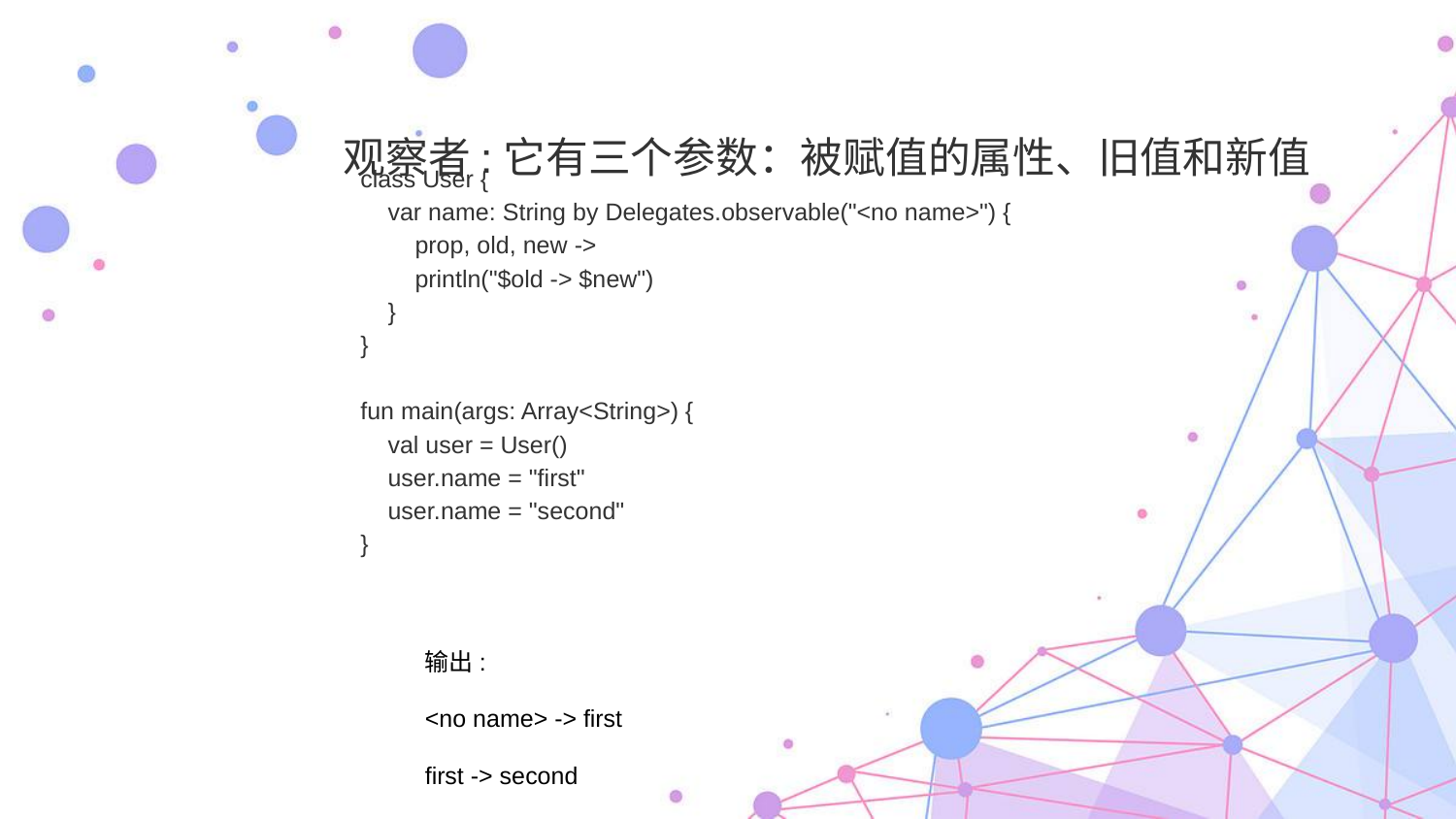

观察者:它有三个参数：被赋值的属性、旧值和新值
class User {
    var name: String by Delegates.observable("<no name>") {
        prop, old, new ->
        println("$old -> $new")
    }
}

fun main(args: Array<String>) {
    val user = User()
    user.name = "first"
    user.name = "second"
}
输出:
<no name> -> first
first -> second